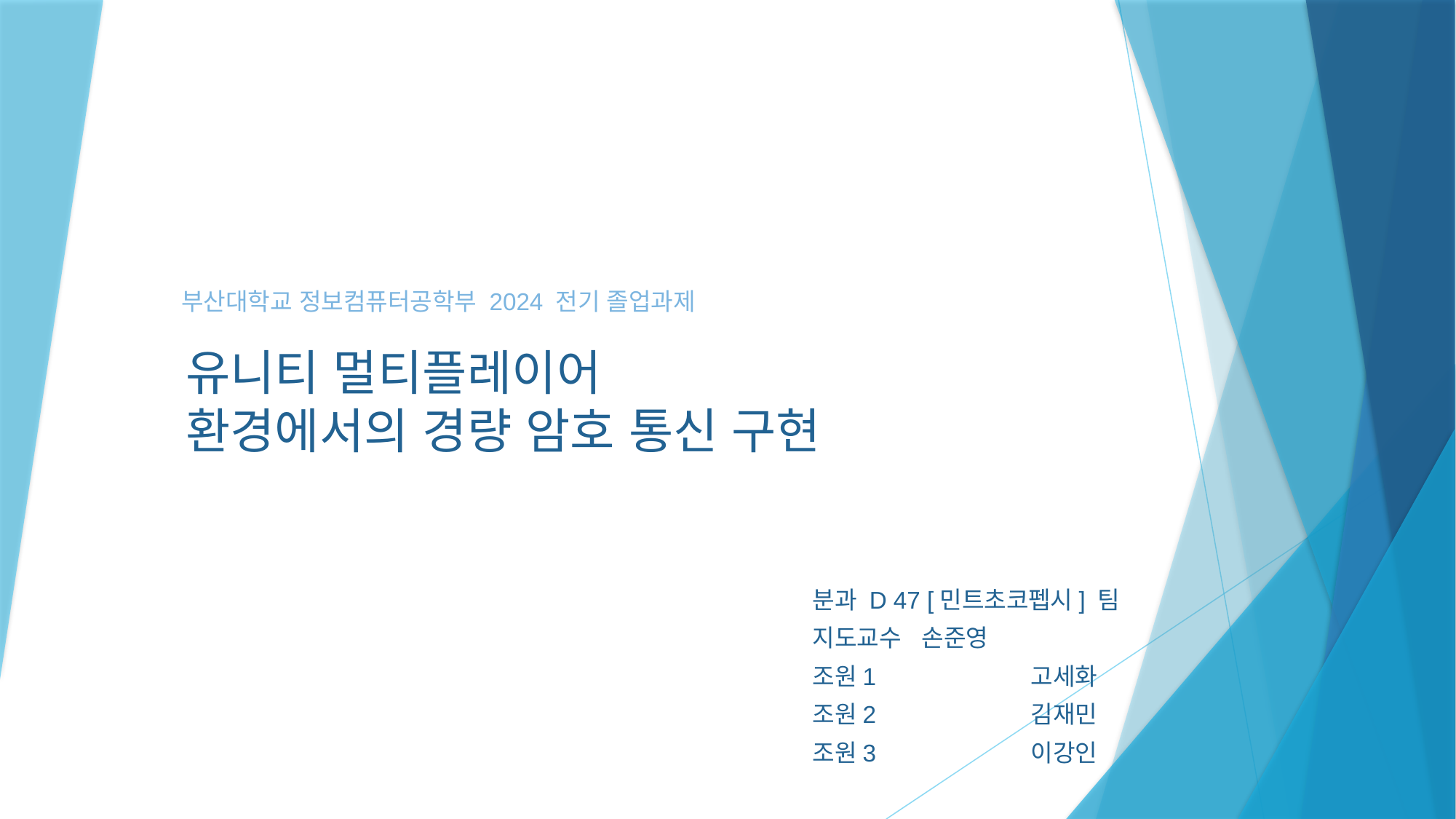

부산대학교 정보컴퓨터공학부 2024 전기 졸업과제
유니티 멀티플레이어 환경에서의 경량 암호 통신 구현

분과 D 47 [민트초코펩시] 팀
지도교수 	손준영
조원1 		고세화
조원2 		김재민
조원3		이강인